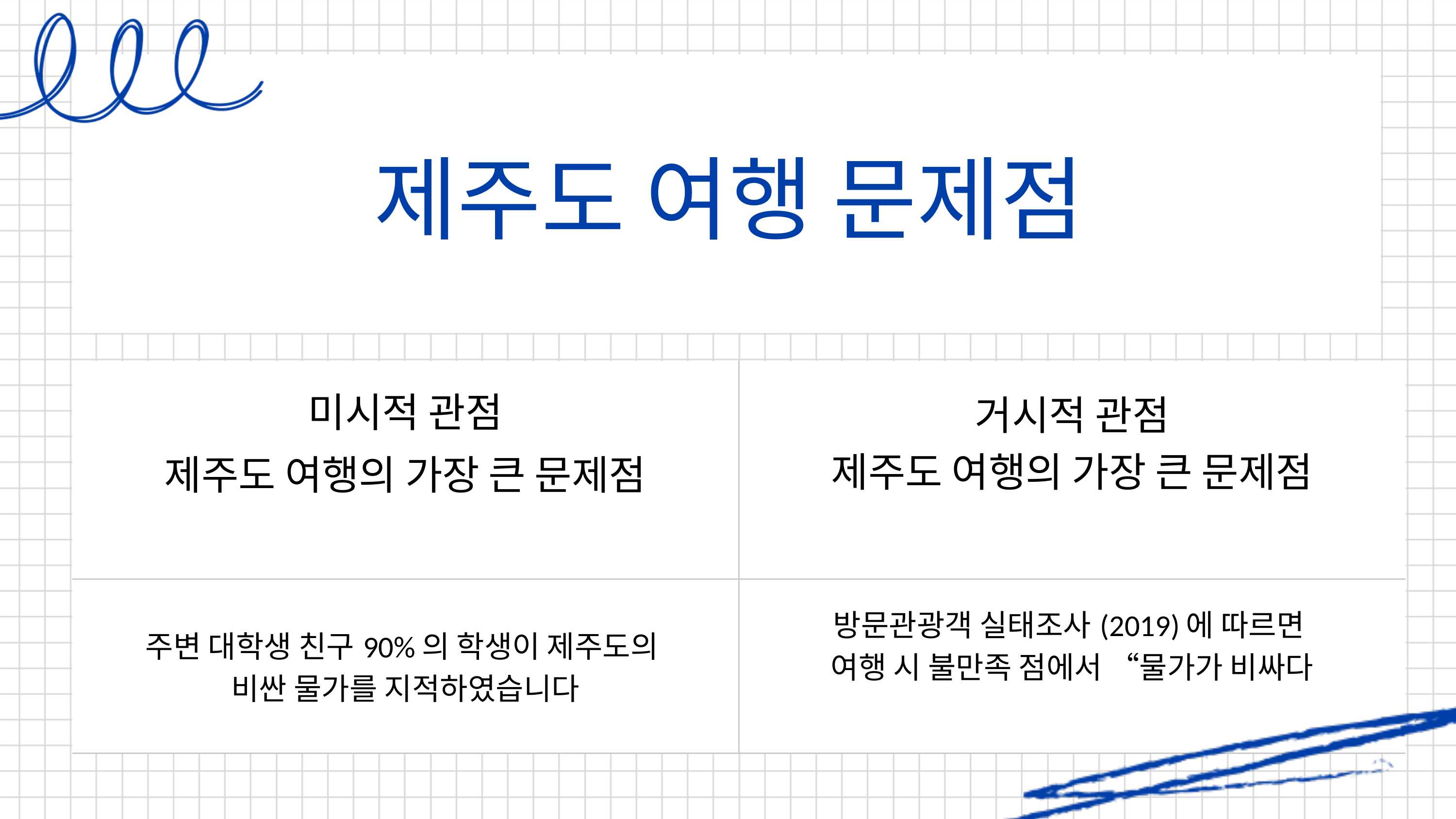

제주도 여행 문제점
| 미시적 관점 제주도 여행의 가장 큰 문제점 | 거시적 관점 제주도 여행의 가장 큰 문제점 |
| --- | --- |
| 주변 대학생 친구90%의 학생이 제주도의 비싼 물가를 지적하였습니다 | 방문관광객 실태조사(2019)에 따르면 여행 시 불만족 점에서 “물가가 비싸다 |